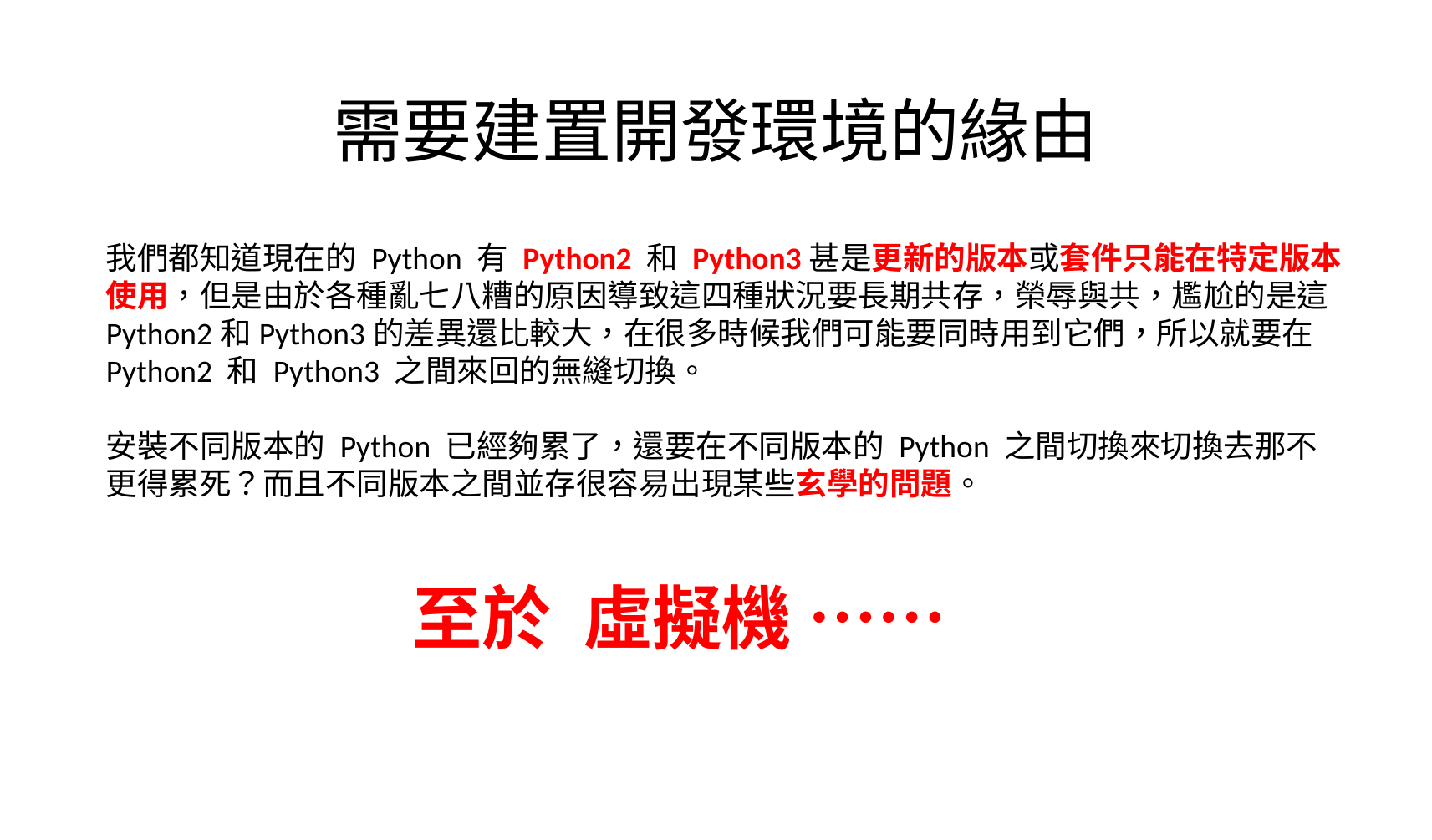

# 需要建置開發環境的緣由
我們都知道現在的 Python 有 Python2 和 Python3甚是更新的版本或套件只能在特定版本使用，但是由於各種亂七八糟的原因導致這四種狀況要長期共存，榮辱與共，尷尬的是這Python2和Python3的差異還比較大，在很多時候我們可能要同時用到它們，所以就要在 Python2 和 Python3 之間來回的無縫切換。

安裝不同版本的 Python 已經夠累了，還要在不同版本的 Python 之間切換來切換去那不更得累死？而且不同版本之間並存很容易出現某些玄學的問題。
至於  虛擬機 ……